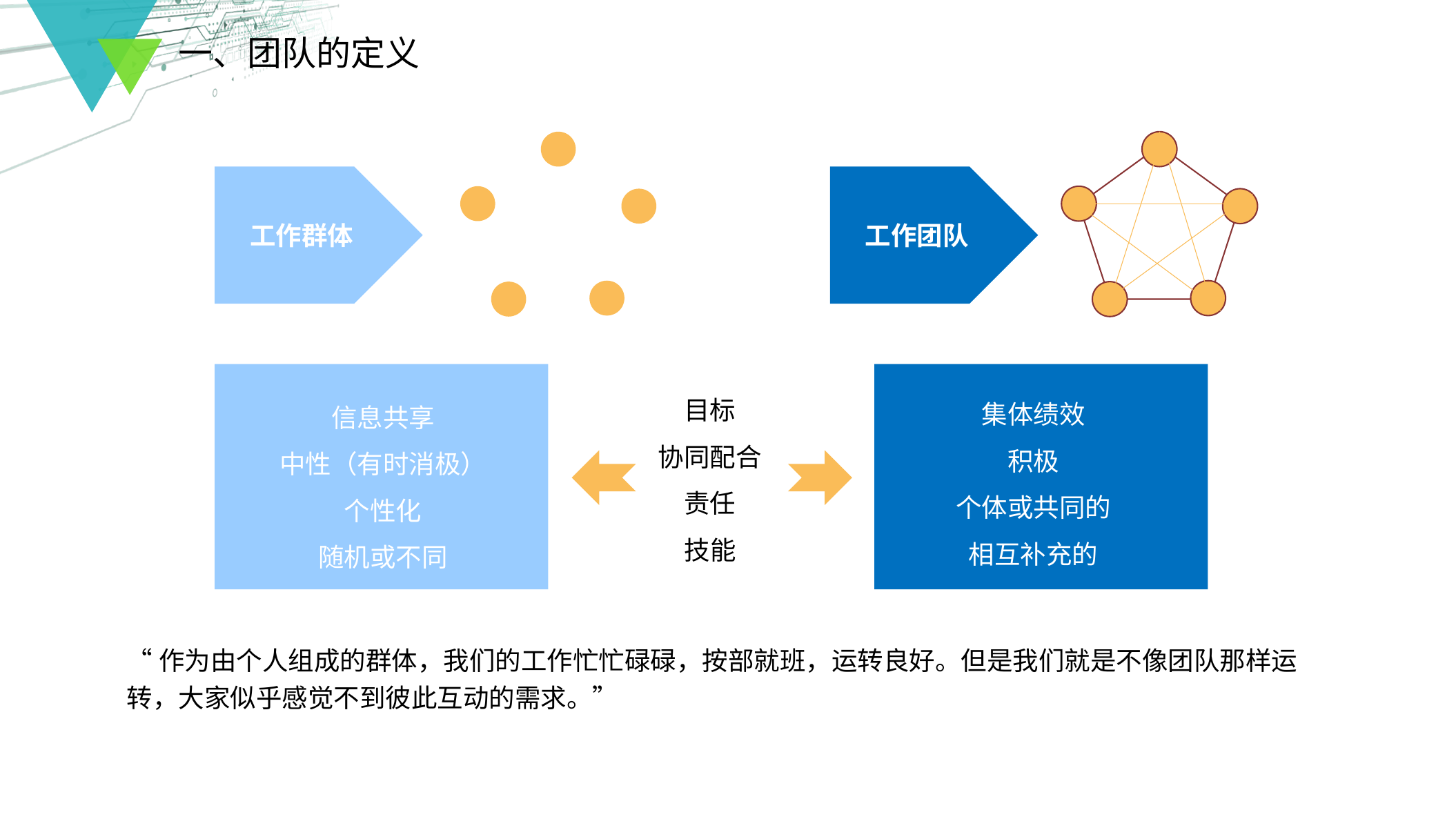

一、团队的定义

工作群体
工作团队

集体绩效
积极
个体或共同的
相互补充的
信息共享
中性（有时消极）
个性化
随机或不同
目标
协同配合

责任
技能
“作为由个人组成的群体，我们的工作忙忙碌碌，按部就班，运转良好。但是我们就是不像团队那样运转，大家似乎感觉不到彼此互动的需求。”